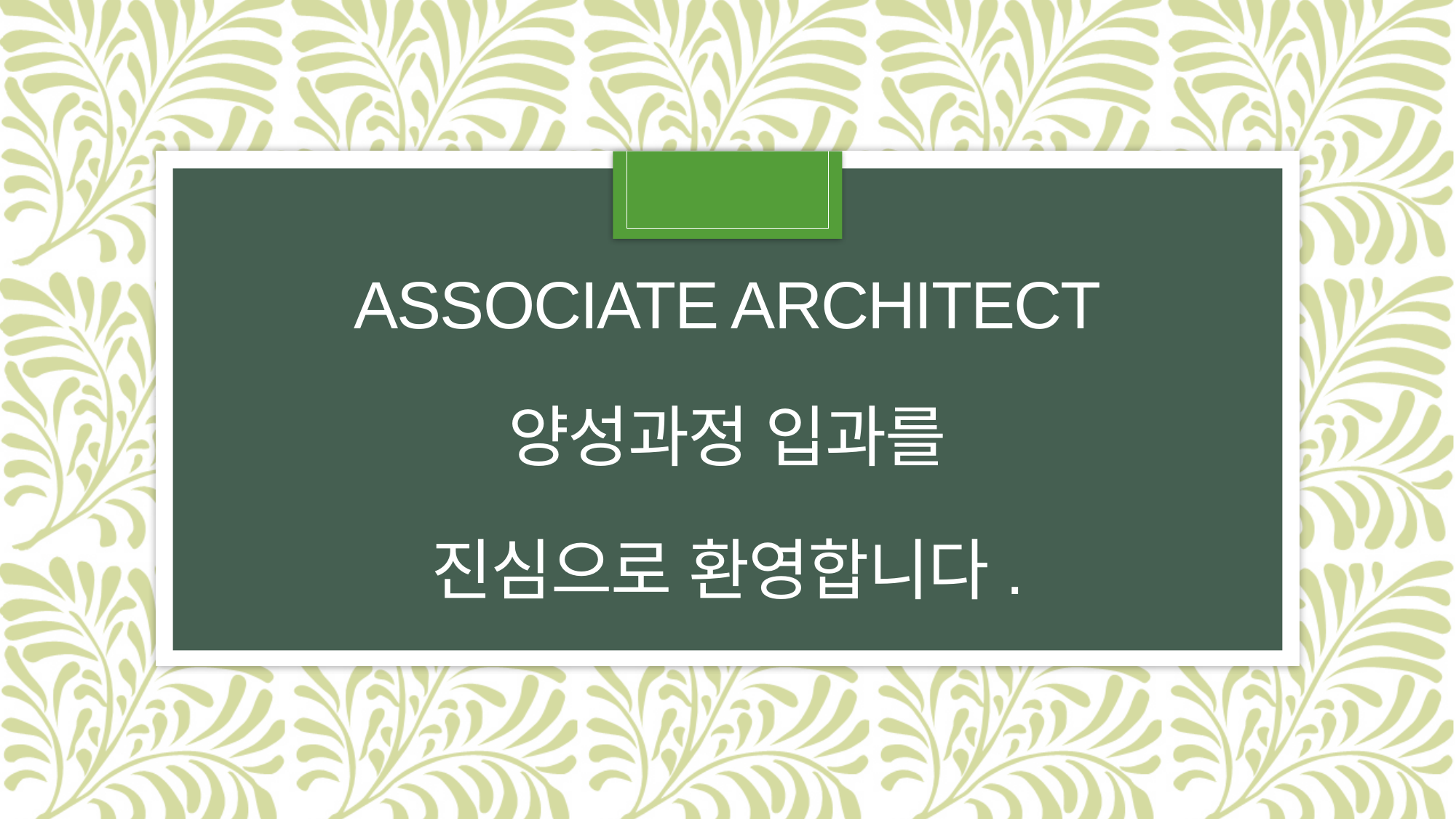

# Associate Architect 양성과정 입과를 진심으로 환영합니다.